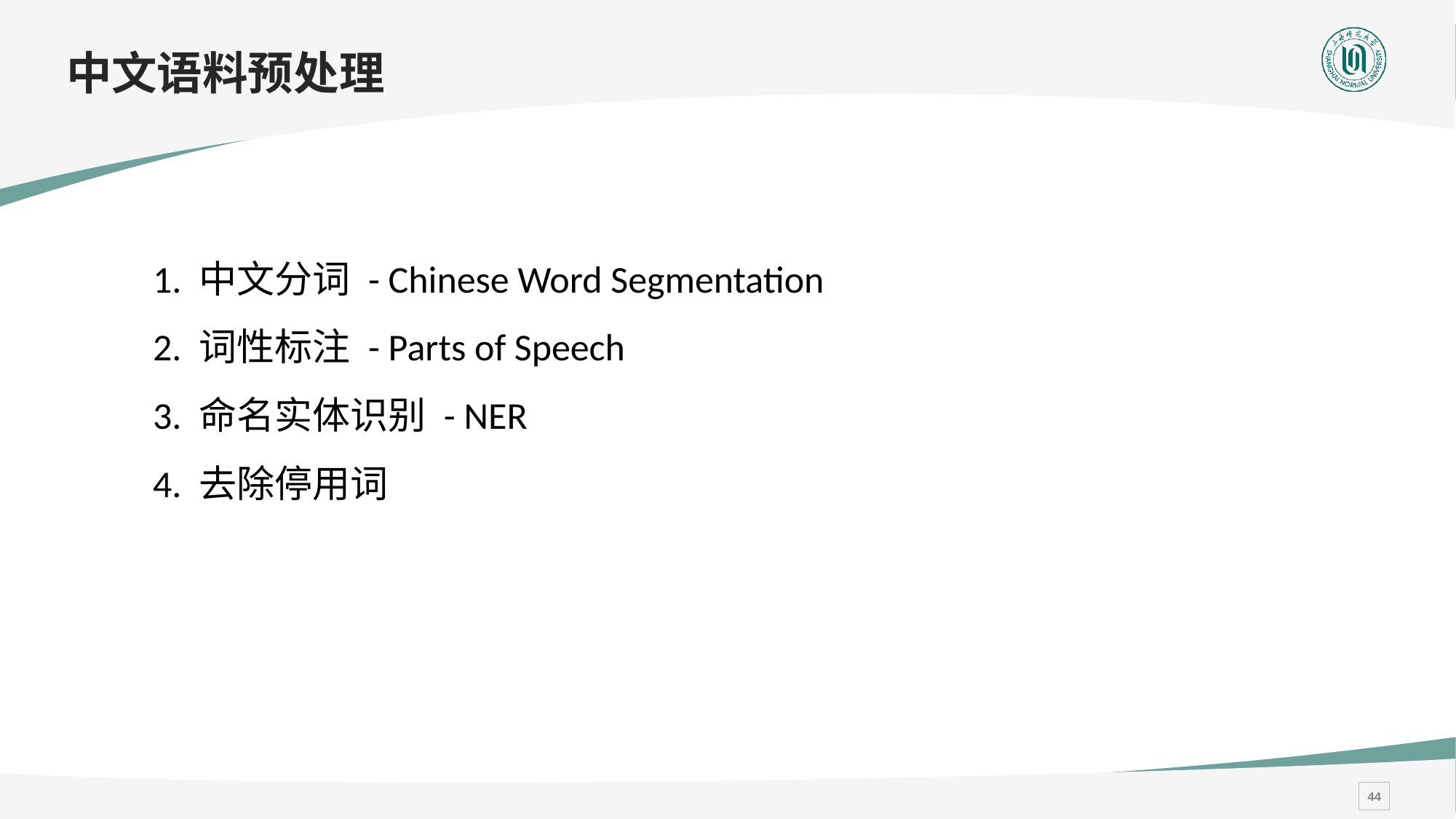

# 中文语料预处理
1. 中文分词 - Chinese Word Segmentation
2. 词性标注 - Parts of Speech
3. 命名实体识别 - NER
4. 去除停用词